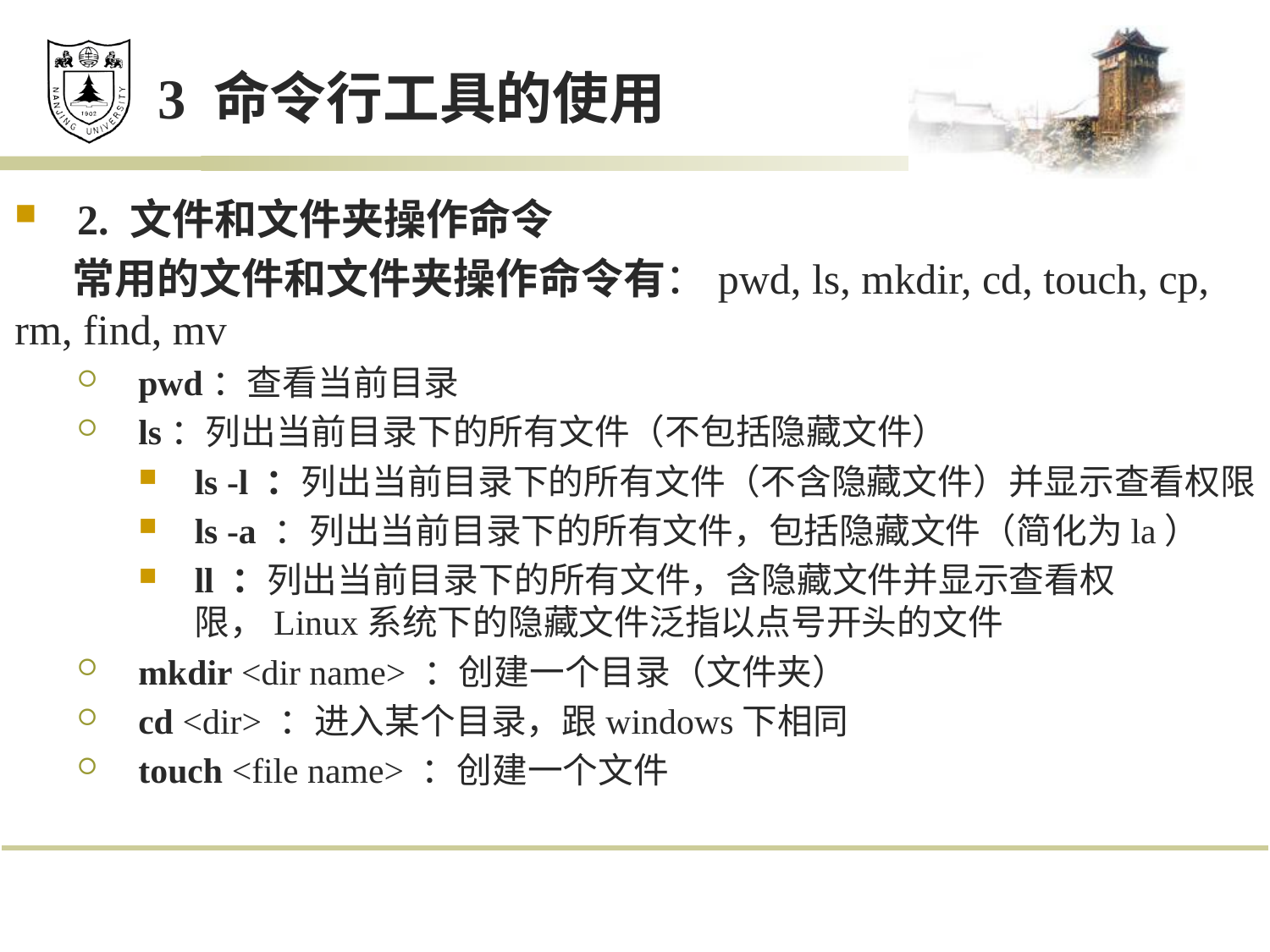

# 3 命令行工具的使用
2. 文件和文件夹操作命令
     常用的文件和文件夹操作命令有：pwd, ls, mkdir, cd, touch, cp, rm, find, mv
pwd：查看当前目录
ls：列出当前目录下的所有文件（不包括隐藏文件）
ls -l ：列出当前目录下的所有文件（不含隐藏文件）并显示查看权限
ls -a ：列出当前目录下的所有文件，包括隐藏文件（简化为la）
ll ：列出当前目录下的所有文件，含隐藏文件并显示查看权限，Linux系统下的隐藏文件泛指以点号开头的文件
mkdir <dir name> ：创建一个目录（文件夹）
cd <dir> ：进入某个目录，跟windows下相同
touch <file name> ：创建一个文件